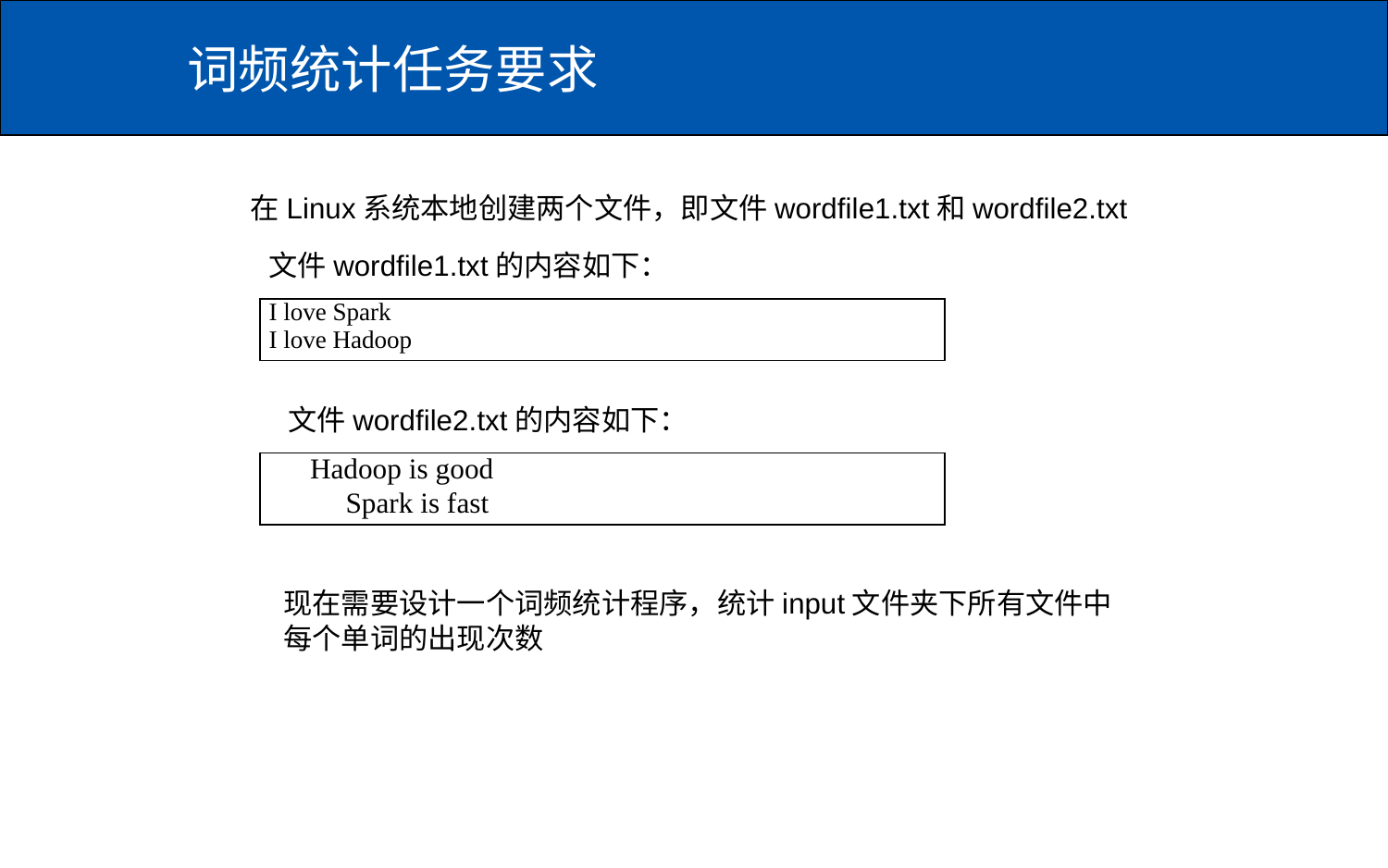

# 词频统计任务要求
在Linux系统本地创建两个文件，即文件wordfile1.txt和wordfile2.txt
文件wordfile1.txt的内容如下：
| I love Spark I love Hadoop |
| --- |
文件wordfile2.txt的内容如下：
| Hadoop is good Spark is fast |
| --- |
现在需要设计一个词频统计程序，统计input文件夹下所有文件中每个单词的出现次数